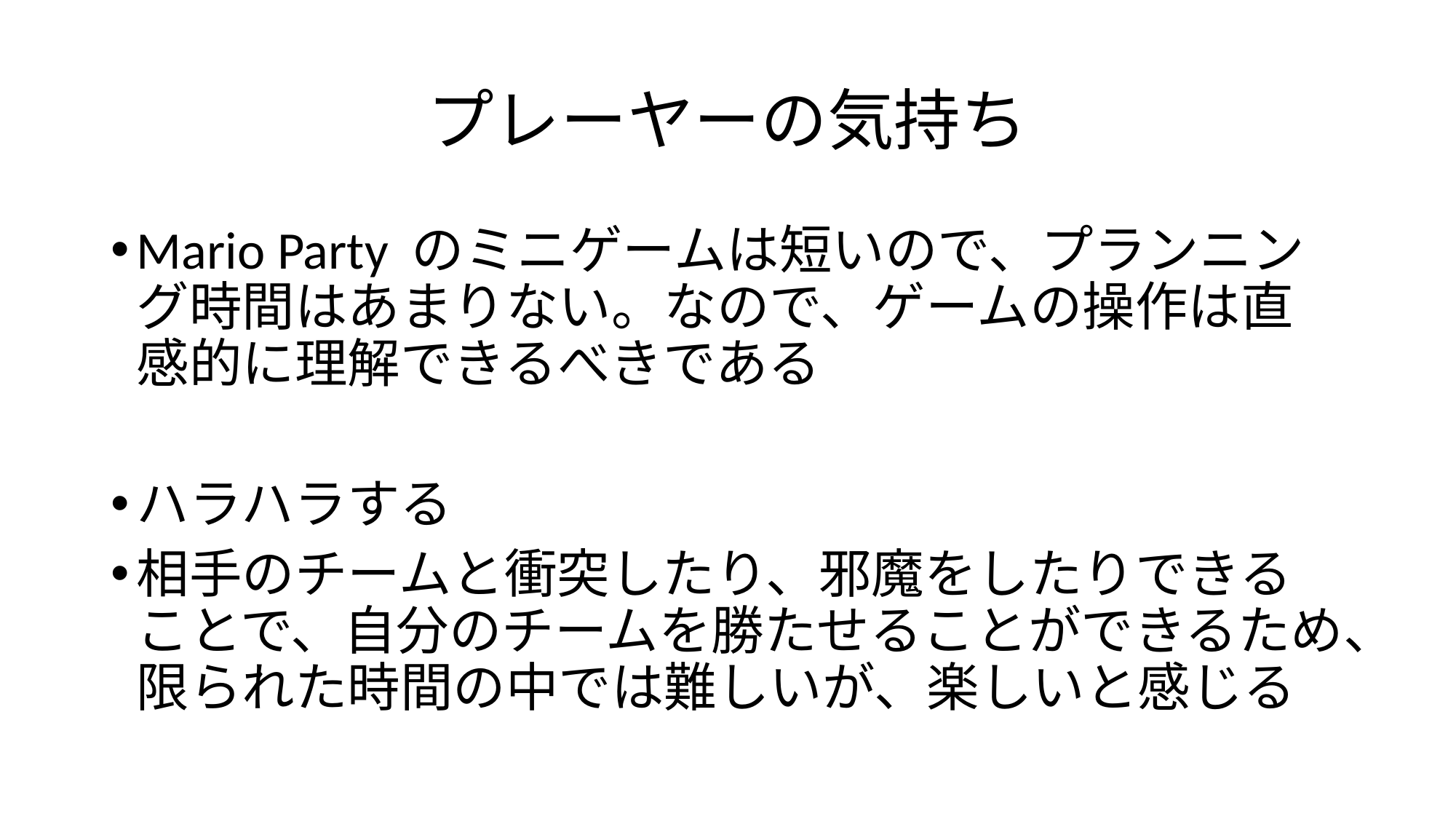

# プレーヤーの気持ち
Mario Party のミニゲームは短いので、プランニング時間はあまりない。なので、ゲームの操作は直感的に理解できるべきである

ハラハラする
相手のチームと衝突したり、邪魔をしたりできることで、自分のチームを勝たせることができるため、限られた時間の中では難しいが、楽しいと感じる